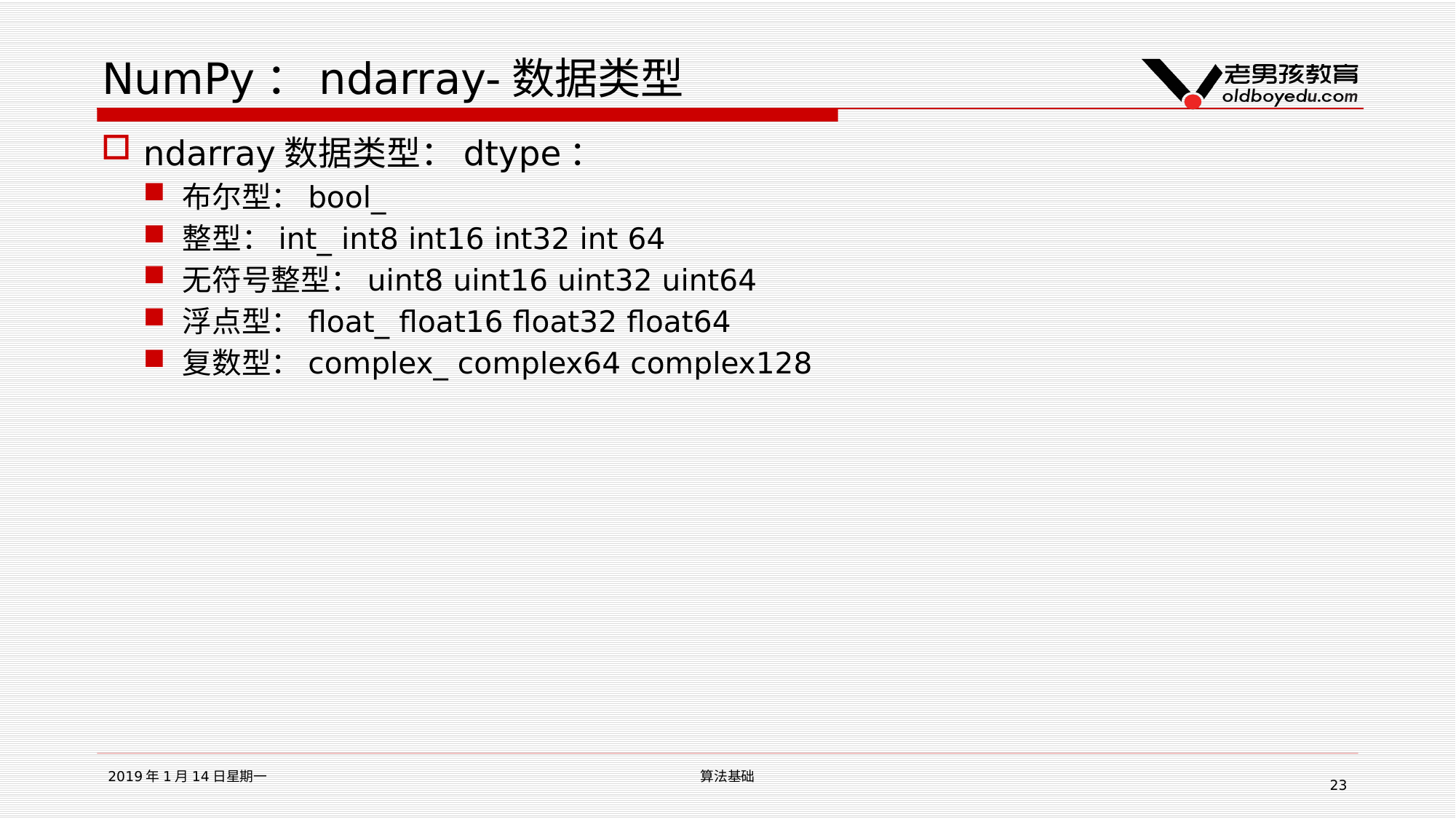

# NumPy：ndarray-数据类型
ndarray数据类型：dtype：
布尔型：bool_
整型：int_ int8 int16 int32 int 64
无符号整型：uint8 uint16 uint32 uint64
浮点型：float_ float16 float32 float64
复数型：complex_ complex64 complex128

2019年1月14日星期一
算法基础
23